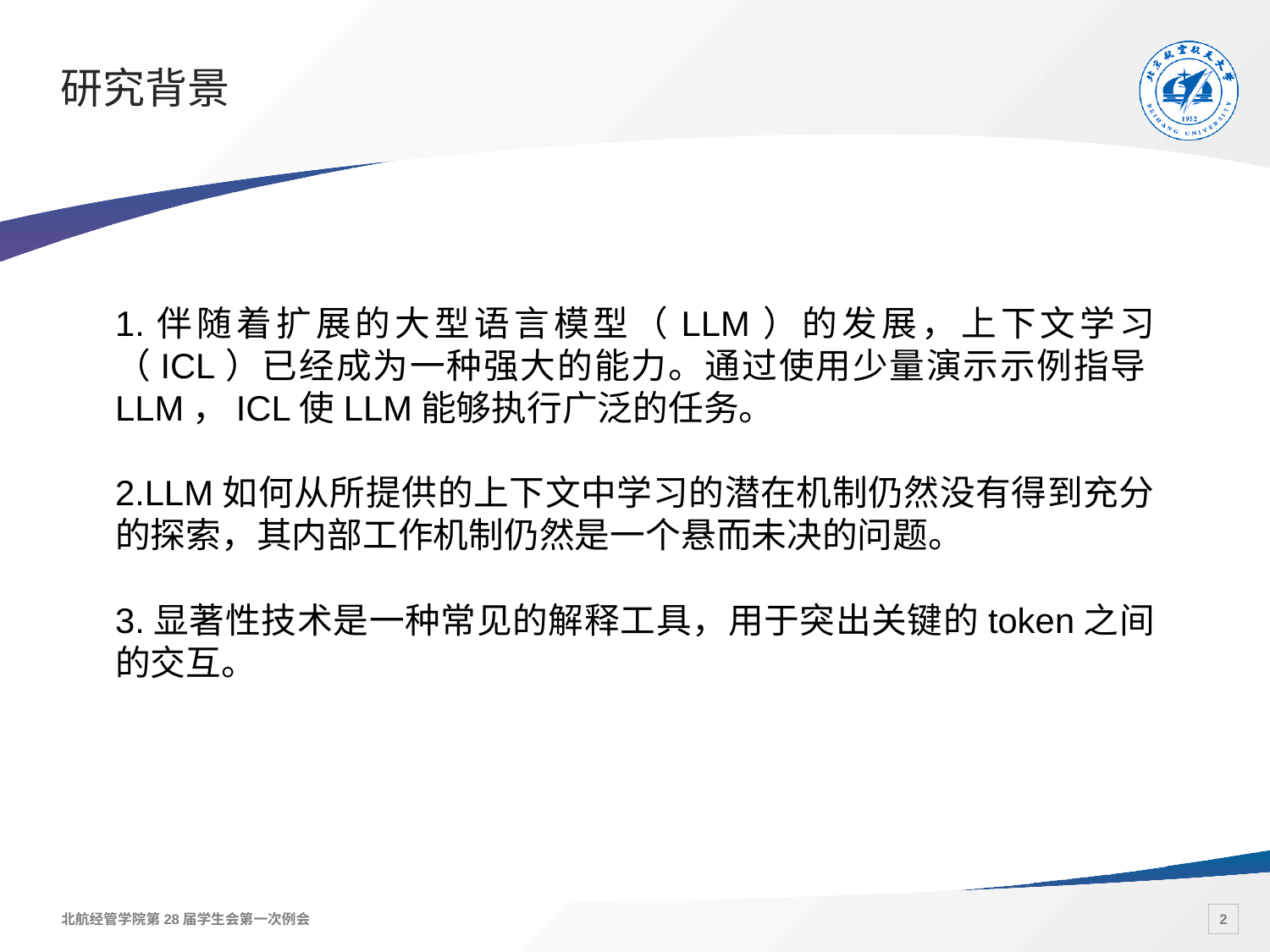

# 研究背景
1.伴随着扩展的大型语言模型（LLM）的发展，上下文学习（ICL）已经成为一种强大的能力。通过使用少量演示示例指导LLM，ICL使LLM能够执行广泛的任务。

2.LLM如何从所提供的上下文中学习的潜在机制仍然没有得到充分的探索，其内部工作机制仍然是一个悬而未决的问题。

3.显著性技术是一种常见的解释工具，用于突出关键的token之间的交互。